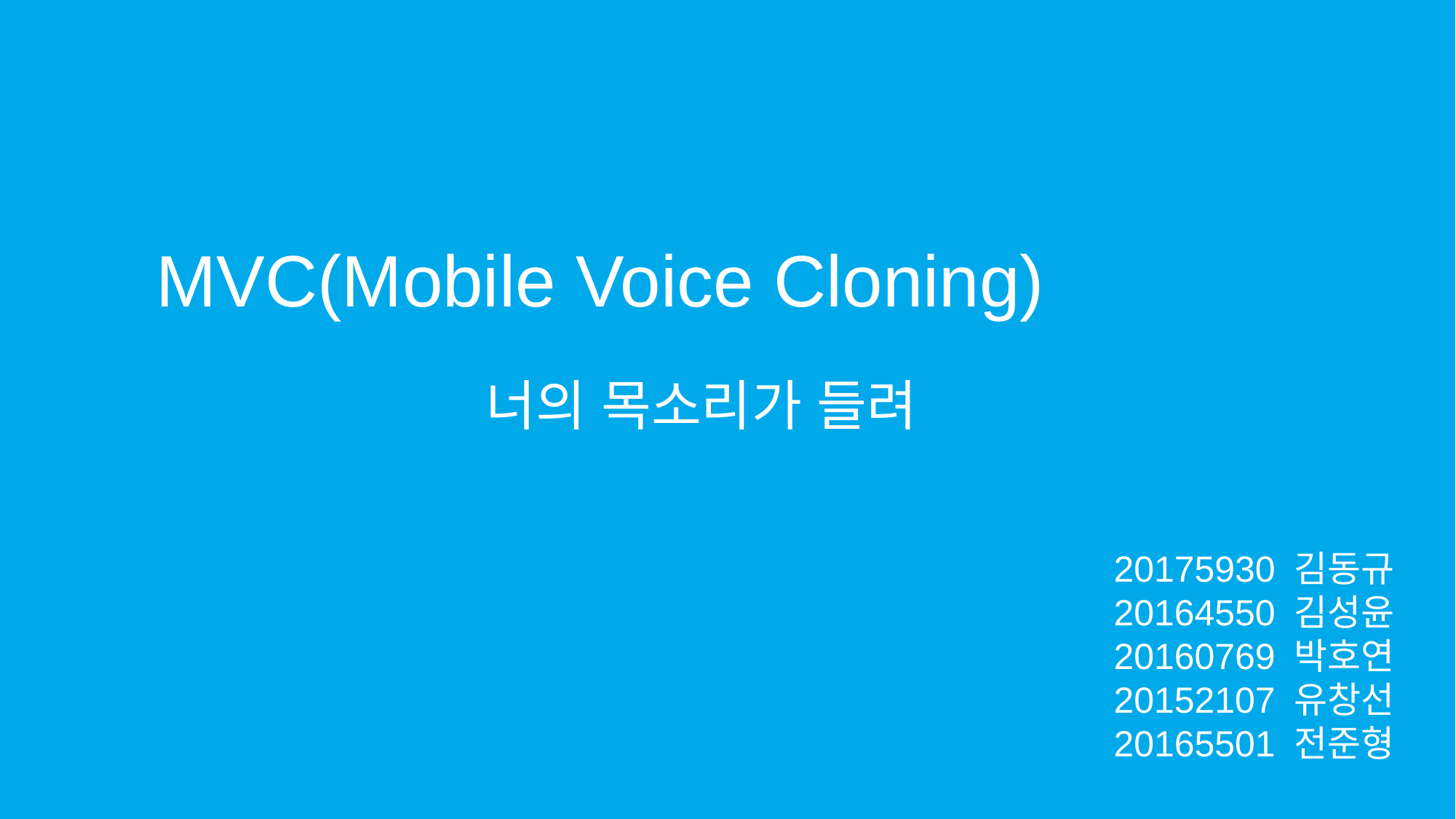

MVC(Mobile Voice Cloning)
너의 목소리가 들려
20175930 김동규
20164550 김성윤
20160769 박호연
20152107 유창선
20165501 전준형